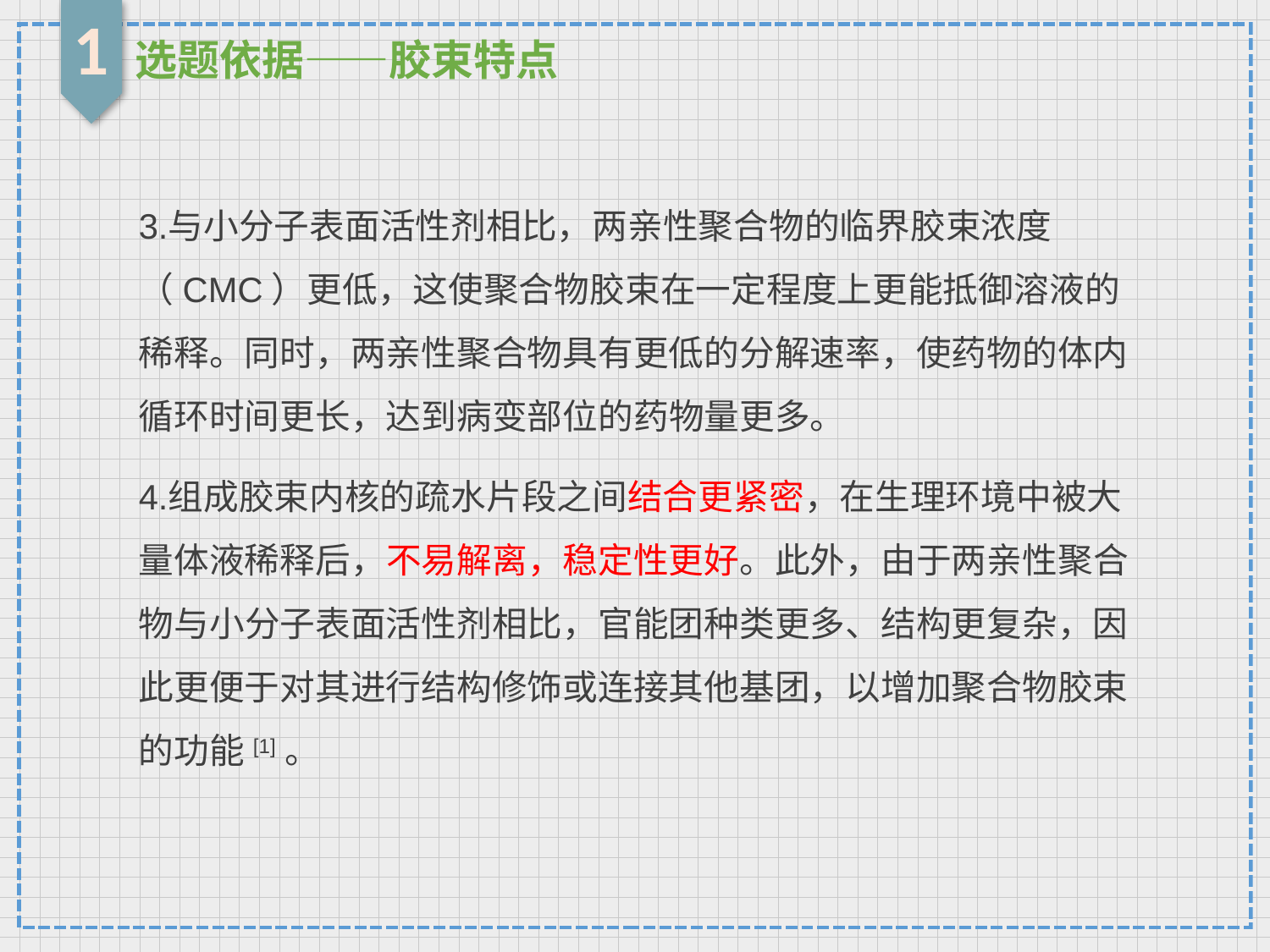

1
选题依据——胶束特点
与小分子表面活性剂相比，两亲性聚合物的临界胶束浓度（CMC）更低，这使聚合物胶束在一定程度上更能抵御溶液的稀释。同时，两亲性聚合物具有更低的分解速率，使药物的体内循环时间更长，达到病变部位的药物量更多。
组成胶束内核的疏水片段之间结合更紧密，在生理环境中被大量体液稀释后，不易解离，稳定性更好。此外，由于两亲性聚合物与小分子表面活性剂相比，官能团种类更多、结构更复杂，因此更便于对其进行结构修饰或连接其他基团，以增加聚合物胶束的功能[1]。